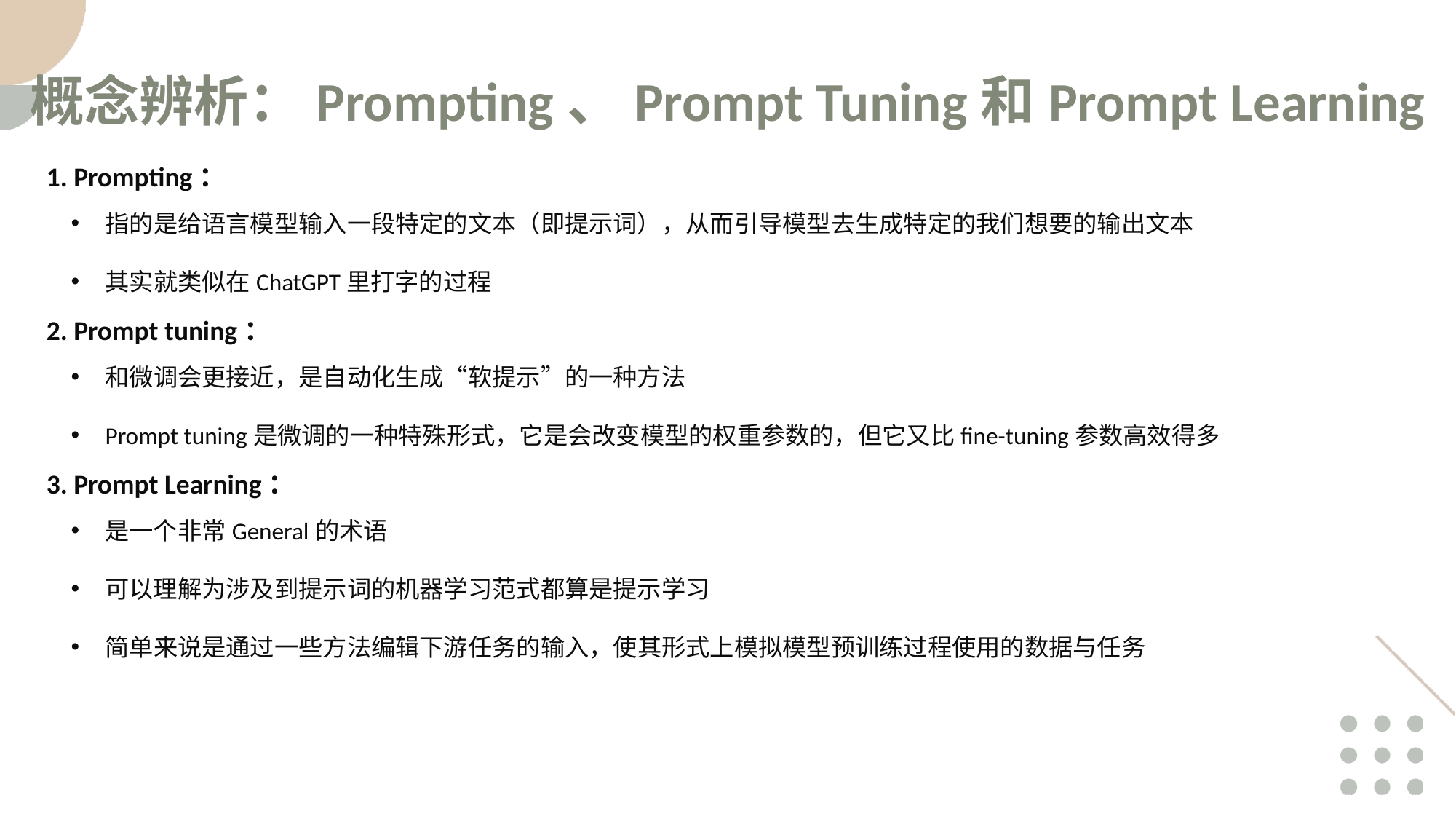

概念辨析：Prompting、Prompt Tuning和Prompt Learning
1. Prompting：
指的是给语言模型输入一段特定的文本（即提示词），从而引导模型去生成特定的我们想要的输出文本

其实就类似在ChatGPT里打字的过程
2. Prompt tuning：
和微调会更接近，是自动化生成“软提示”的一种方法

Prompt tuning是微调的一种特殊形式，它是会改变模型的权重参数的，但它又比fine-tuning参数高效得多
3. Prompt Learning：
是一个非常General的术语

可以理解为涉及到提示词的机器学习范式都算是提示学习

简单来说是通过一些方法编辑下游任务的输入，使其形式上模拟模型预训练过程使用的数据与任务